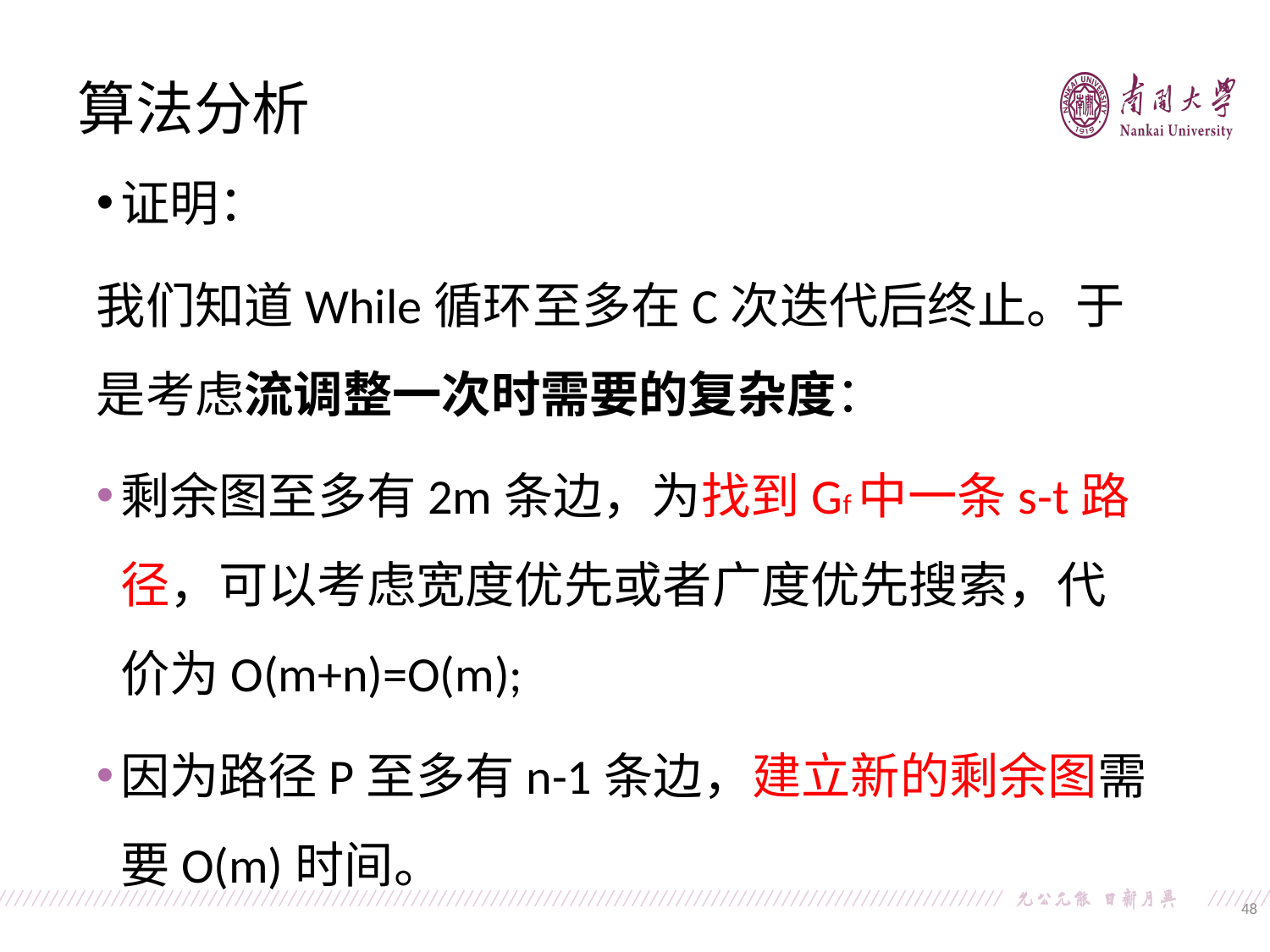

算法分析
证明：
我们知道While循环至多在C次迭代后终止。于是考虑流调整一次时需要的复杂度：
剩余图至多有2m条边，为找到Gf中一条s-t路径，可以考虑宽度优先或者广度优先搜索，代价为O(m+n)=O(m);
因为路径P至多有n-1条边，建立新的剩余图需要O(m)时间。
48